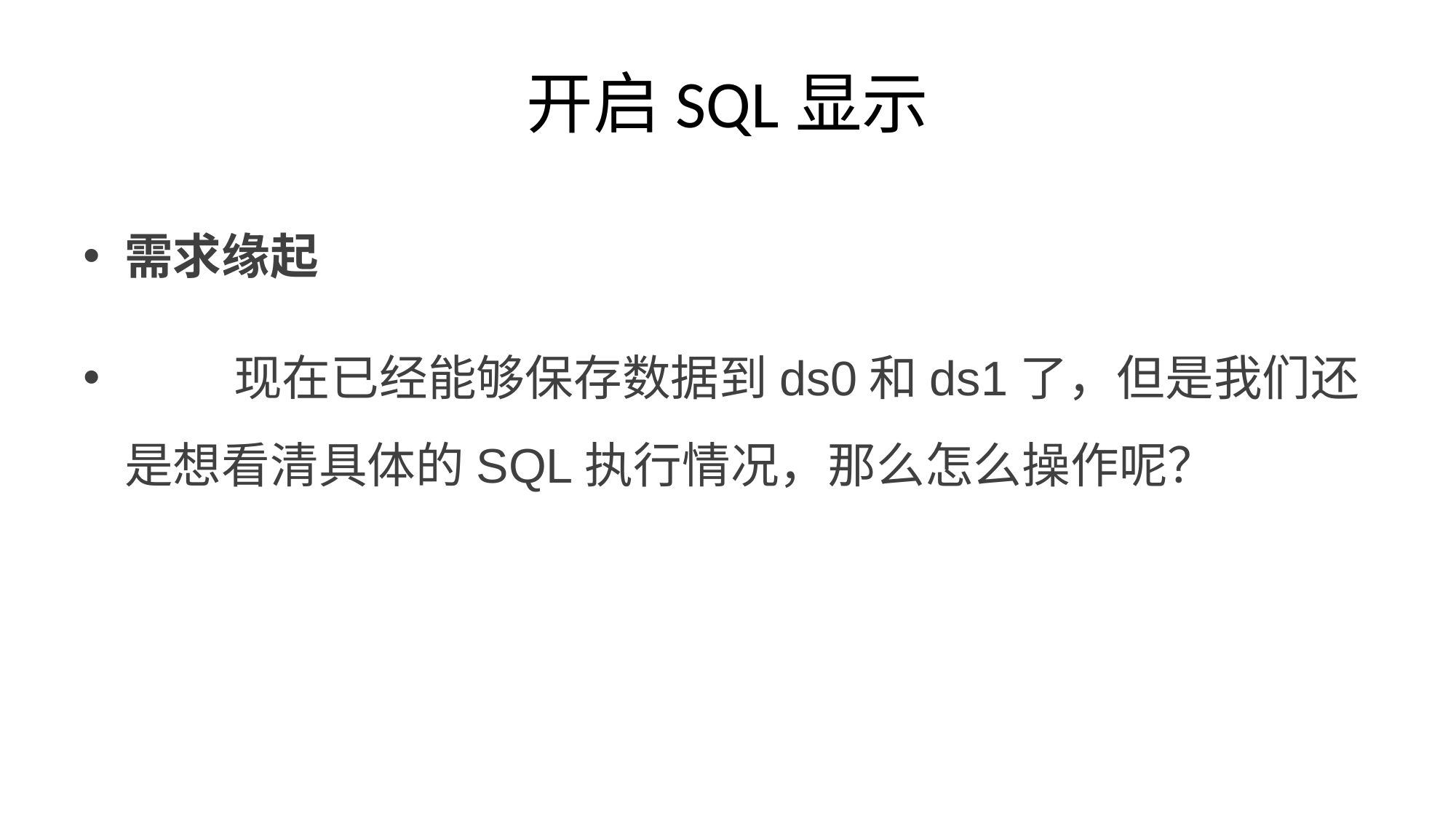

# 开启SQL显示
需求缘起
	现在已经能够保存数据到ds0和ds1了，但是我们还是想看清具体的SQL执行情况，那么怎么操作呢？